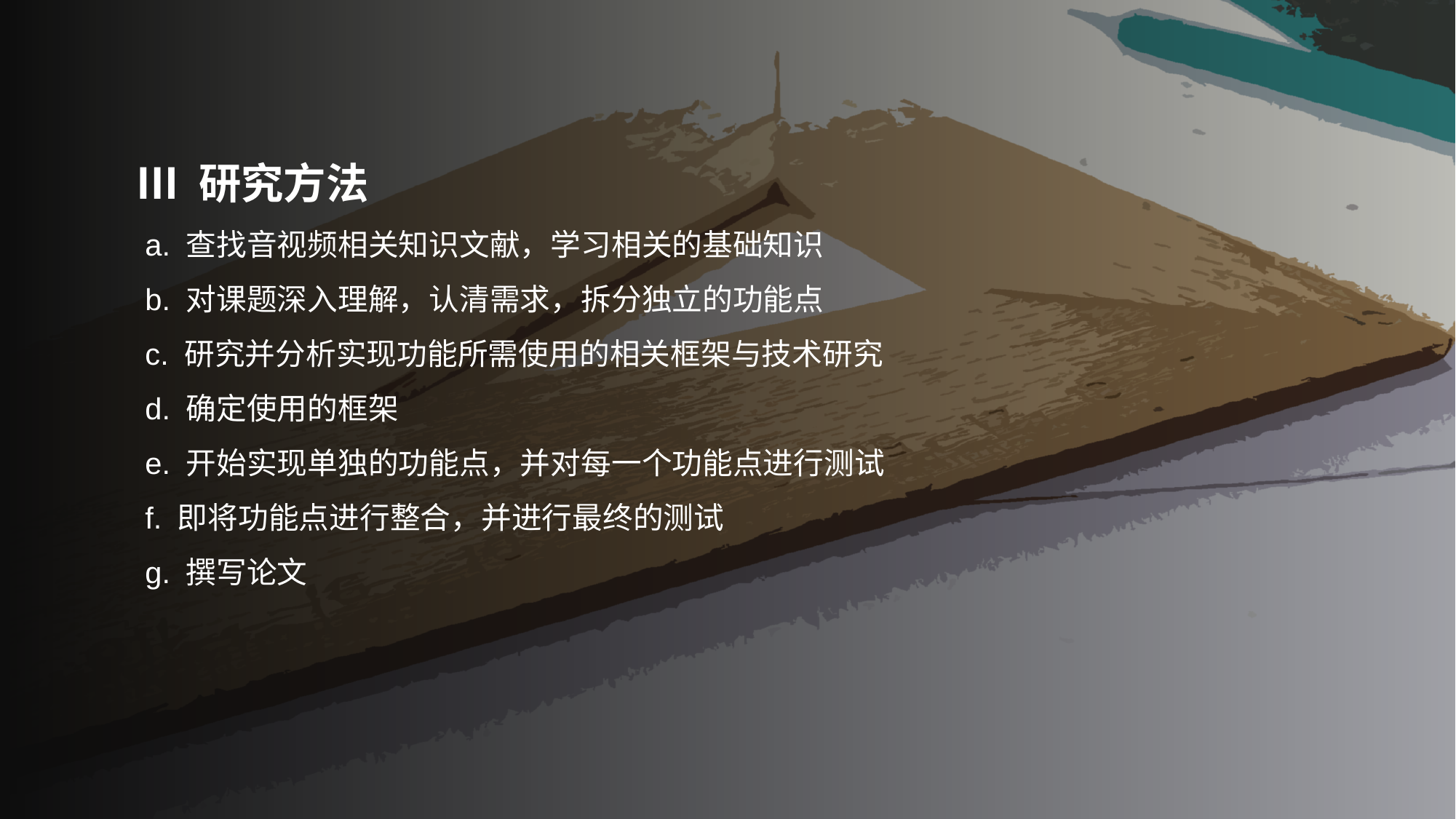

Ⅲ 研究方法
 a. 查找音视频相关知识文献，学习相关的基础知识
 b. 对课题深入理解，认清需求，拆分独立的功能点
 c. 研究并分析实现功能所需使用的相关框架与技术研究
 d. 确定使用的框架
 e. 开始实现单独的功能点，并对每一个功能点进行测试
 f. 即将功能点进行整合，并进行最终的测试
 g. 撰写论文